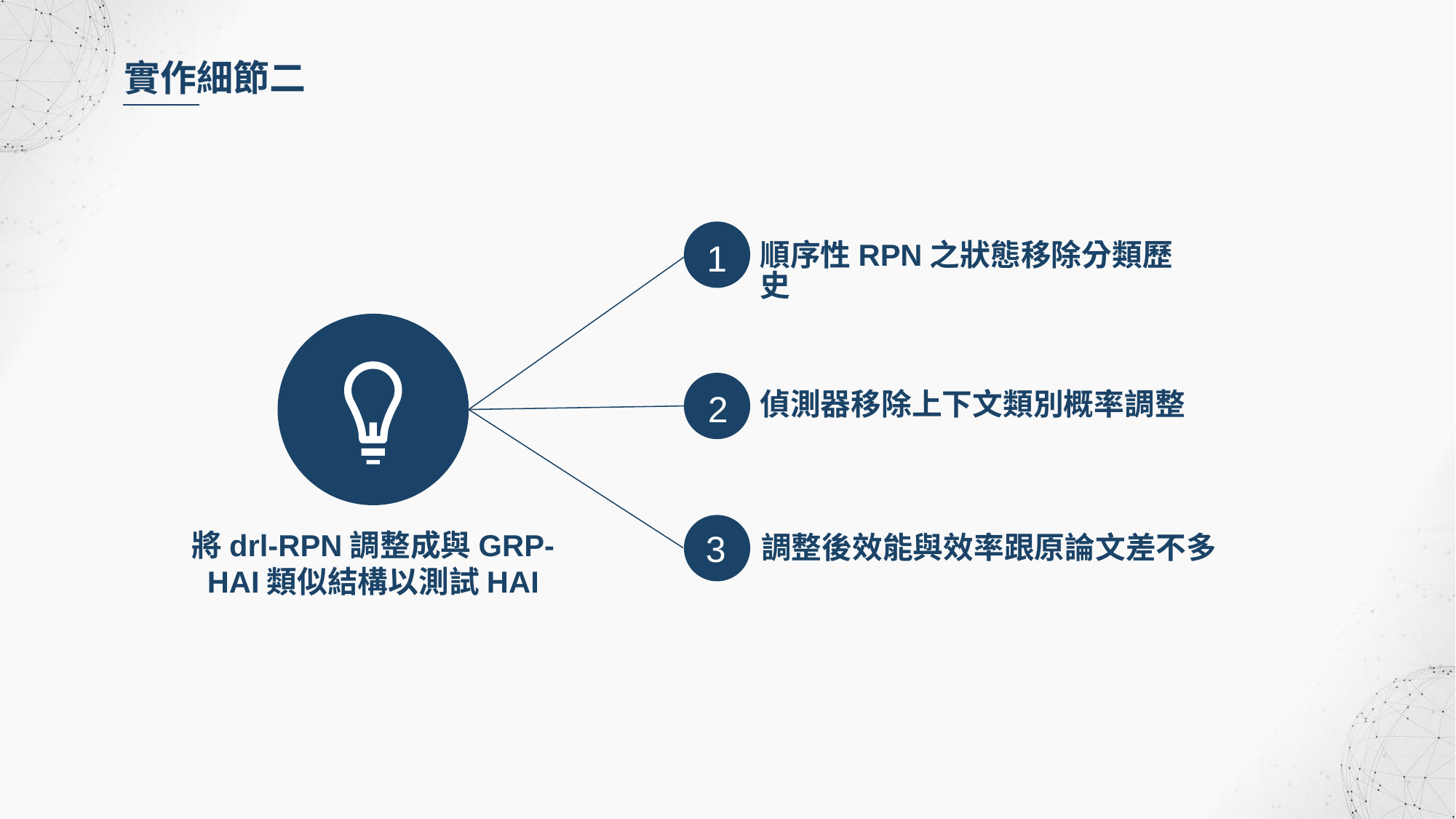

實作細節二

1
順序性RPN之狀態移除分類歷史

2
偵測器移除上下文類別概率調整

3
調整後效能與效率跟原論文差不多
將drl-RPN調整成與GRP-HAI類似結構以測試HAI